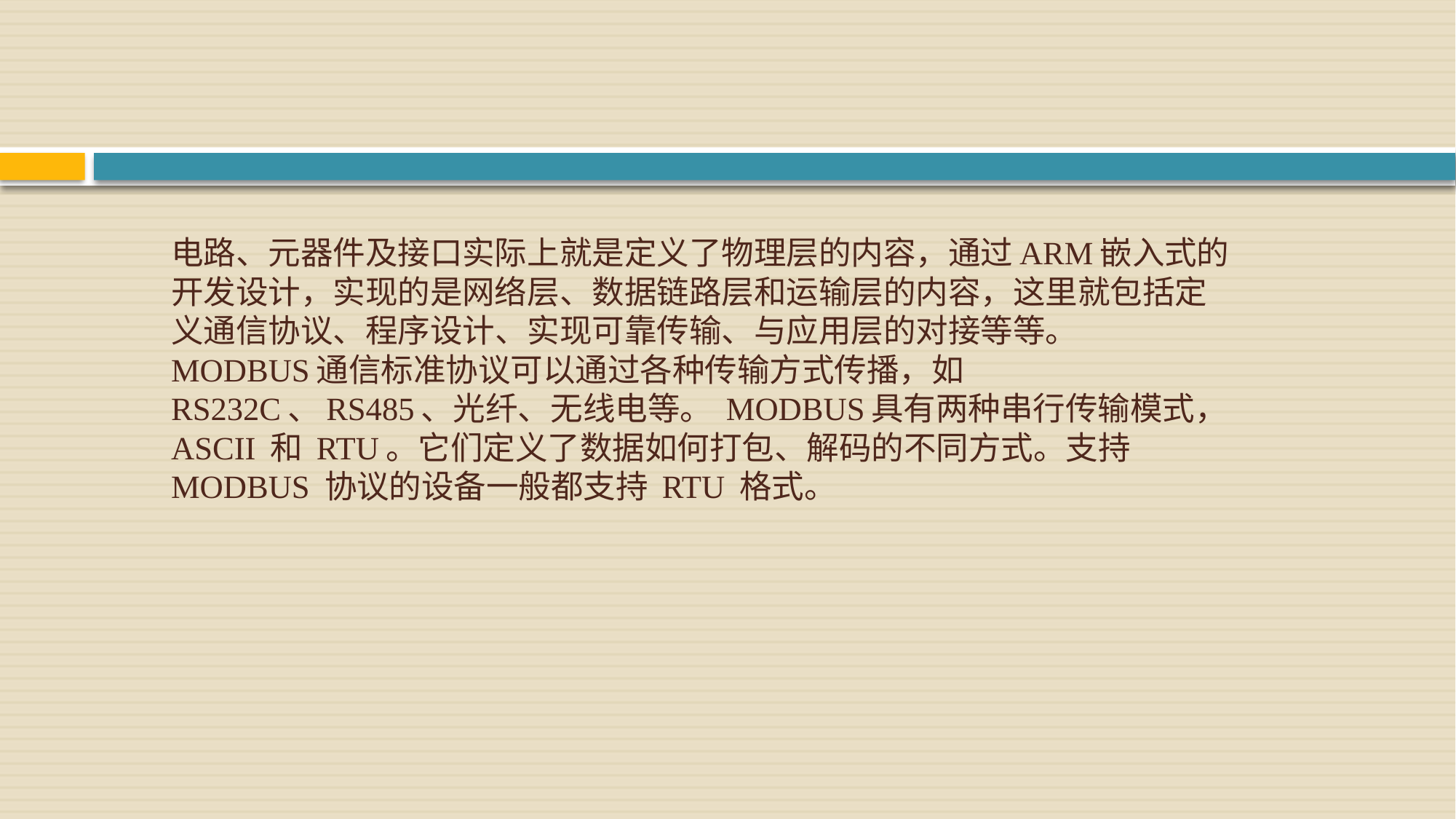

# 电路、元器件及接口实际上就是定义了物理层的内容，通过ARM嵌入式的开发设计，实现的是网络层、数据链路层和运输层的内容，这里就包括定义通信协议、程序设计、实现可靠传输、与应用层的对接等等。
MODBUS通信标准协议可以通过各种传输方式传播，如 RS232C、RS485、光纤、无线电等。 MODBUS具有两种串行传输模式，ASCII 和 RTU。它们定义了数据如何打包、解码的不同方式。支持 MODBUS 协议的设备一般都支持 RTU 格式。